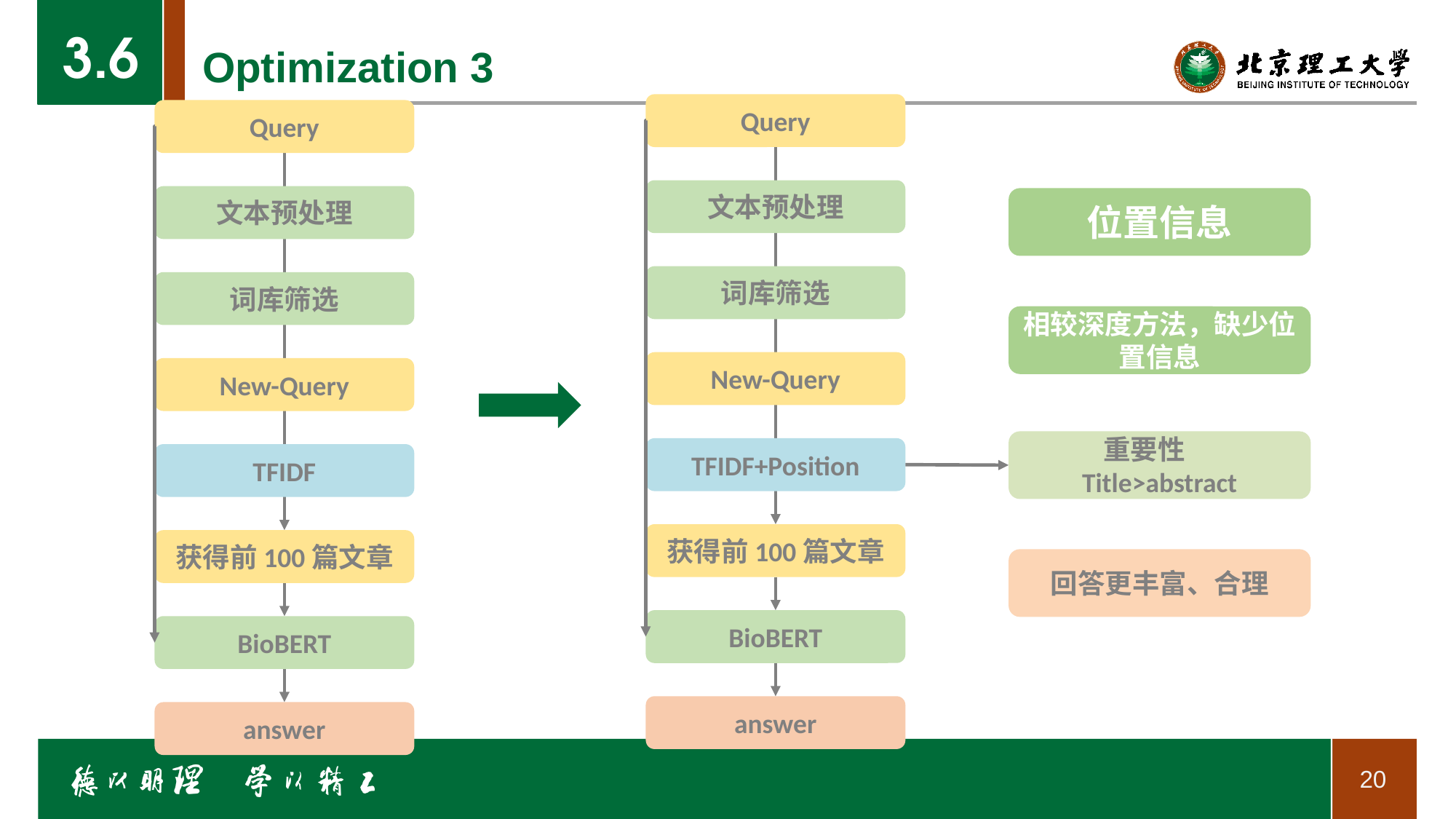

3.6
# Optimization 3
Query
Query
文本预处理
文本预处理
位置信息
词库筛选
词库筛选
相较深度方法，缺少位置信息
New-Query
New-Query

重要性      Title>abstract
TFIDF+Position
TFIDF
获得前100篇文章
获得前100篇文章
回答更丰富、合理
BioBERT
BioBERT
answer
answer
20